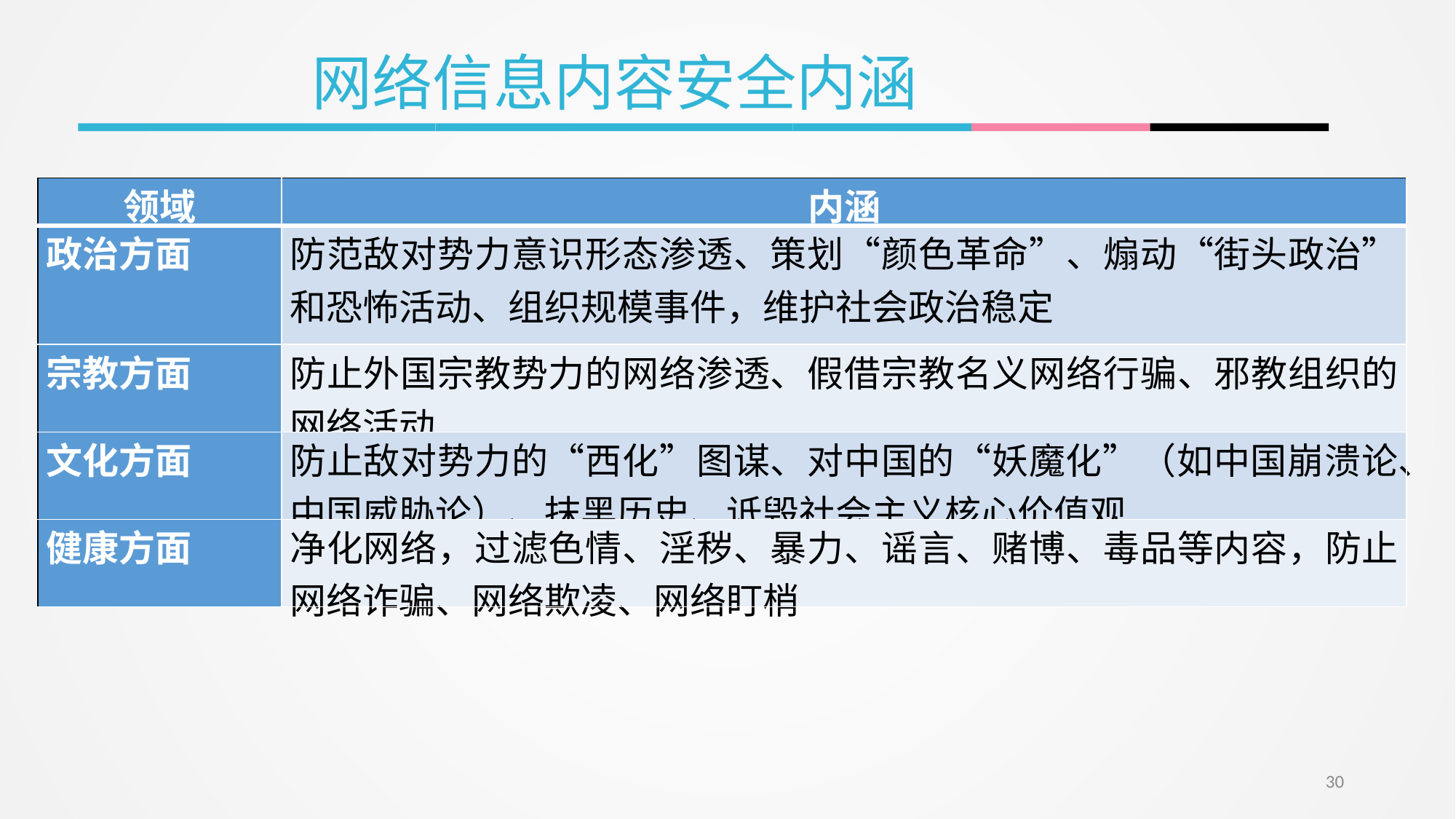

网络信息内容安全内涵

| 领域 | 内涵 |
| --- | --- |
| 政治方面 | 防范敌对势力意识形态渗透、策划“颜色革命”、煽动“街头政治”和恐怖活动、组织规模事件，维护社会政治稳定 |
| 宗教方面 | 防止外国宗教势力的网络渗透、假借宗教名义网络行骗、邪教组织的网络活动 |
| 文化方面 | 防止敌对势力的“西化”图谋、对中国的“妖魔化”（如中国崩溃论、中国威胁论）、抹黑历史、诋毁社会主义核心价值观 |
| 健康方面 | 净化网络，过滤色情、淫秽、暴力、谣言、赌博、毒品等内容，防止网络诈骗、网络欺凌、网络盯梢 |
30